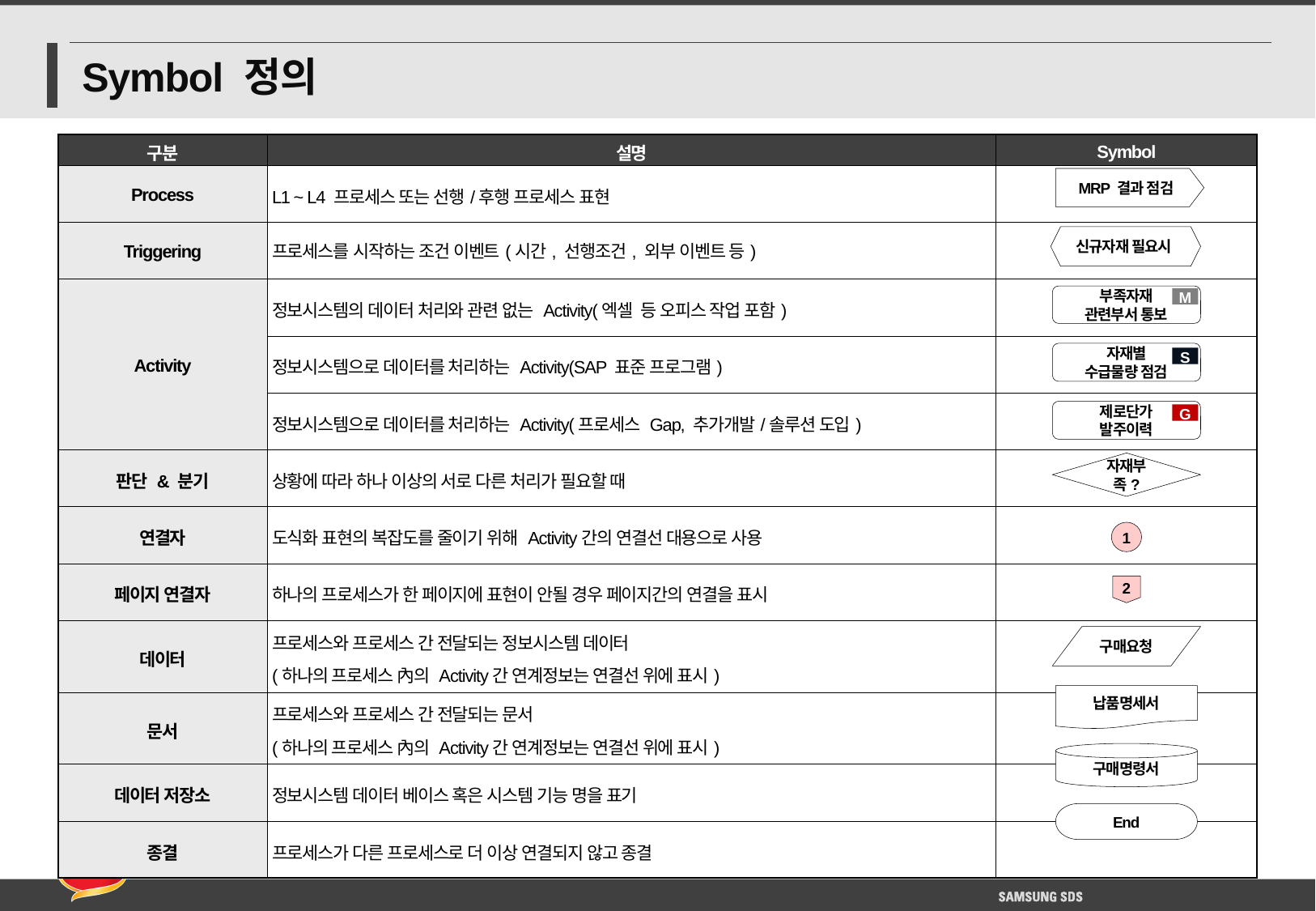

# Symbol 정의
| 구분 | 설명 | Symbol |
| --- | --- | --- |
| Process | L1 ~ L4 프로세스 또는 선행/후행 프로세스 표현 |  |
| Triggering | 프로세스를 시작하는 조건 이벤트(시간, 선행조건, 외부 이벤트 등) |  |
| Activity | 정보시스템의 데이터 처리와 관련 없는 Activity(엑셀 등 오피스 작업 포함) |  |
|  | 정보시스템으로 데이터를 처리하는 Activity(SAP 표준 프로그램) |  |
|  | 정보시스템으로 데이터를 처리하는 Activity(프로세스 Gap, 추가개발/솔루션 도입) |  |
| 판단 & 분기 | 상황에 따라 하나 이상의 서로 다른 처리가 필요할 때 |  |
| 연결자 | 도식화 표현의 복잡도를 줄이기 위해 Activity간의 연결선 대용으로 사용 |  |
| 페이지 연결자 | 하나의 프로세스가 한 페이지에 표현이 안될 경우 페이지간의 연결을 표시 |  |
| 데이터 | 프로세스와 프로세스 간 전달되는 정보시스템 데이터 (하나의 프로세스 內의 Activity간 연계정보는 연결선 위에 표시) |  |
| 문서 | 프로세스와 프로세스 간 전달되는 문서 (하나의 프로세스 內의 Activity간 연계정보는 연결선 위에 표시) |  |
| 데이터 저장소 | 정보시스템 데이터 베이스 혹은 시스템 기능 명을 표기 |  |
| 종결 | 프로세스가 다른 프로세스로 더 이상 연결되지 않고 종결 |  |
MRP 결과 점검
신규자재 필요시
부족자재
관련부서 통보
M
자재별
수급물량 점검
S
제로단가
발주이력
G
자재부족?
1
2
구매요청
납품명세서
구매명령서
End